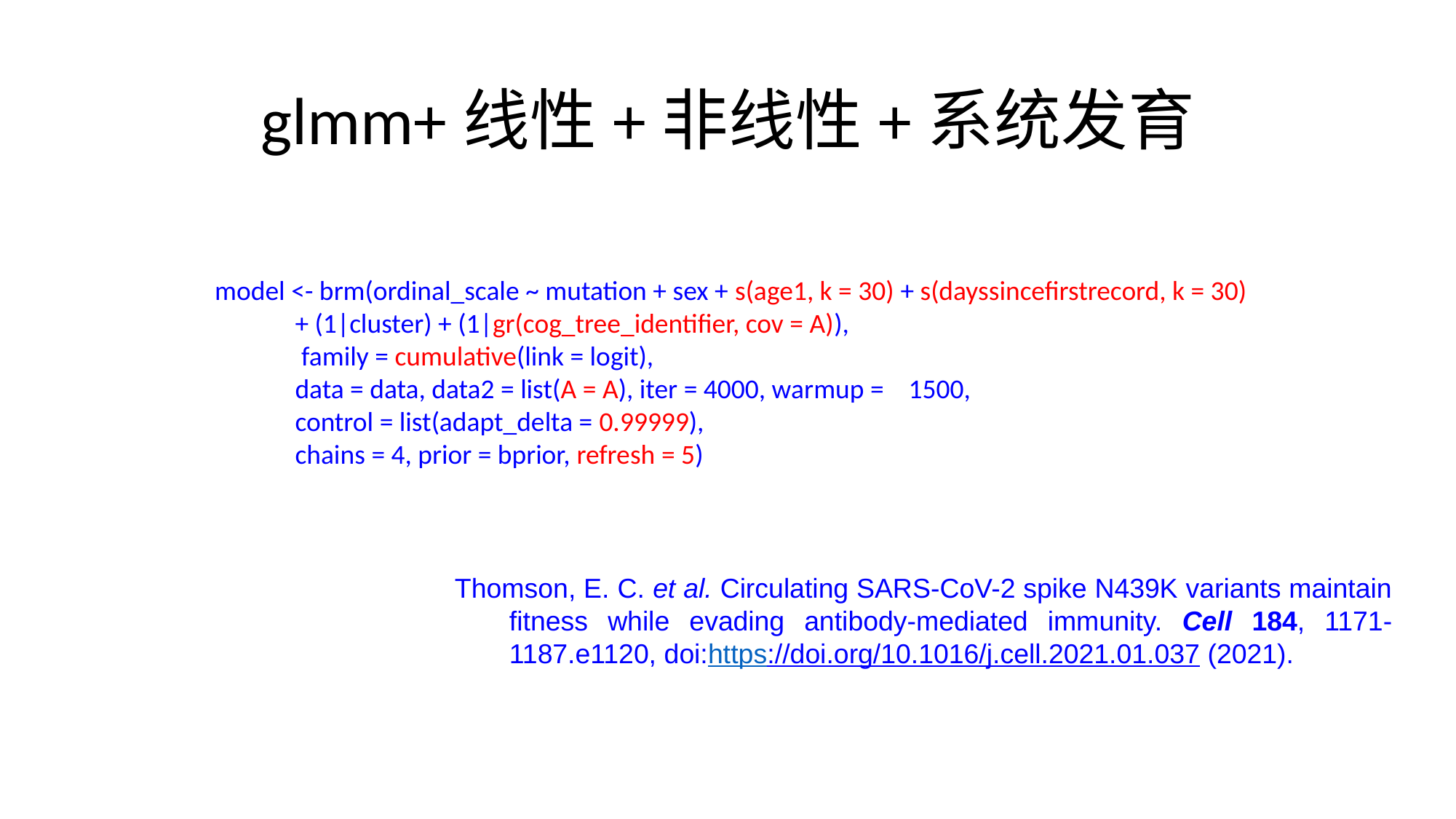

# glmm+线性+非线性+系统发育
model <- brm(ordinal_scale ~ mutation + sex + s(age1, k = 30) + s(dayssincefirstrecord, k = 30)
             + (1|cluster) + (1|gr(cog_tree_identifier, cov = A)),
              family = cumulative(link = logit),
             data = data, data2 = list(A = A), iter = 4000, warmup =    1500,
             control = list(adapt_delta = 0.99999),
             chains = 4, prior = bprior, refresh = 5)
Thomson, E. C. et al. Circulating SARS-CoV-2 spike N439K variants maintain fitness while evading antibody-mediated immunity. Cell 184, 1171-1187.e1120, doi:https://doi.org/10.1016/j.cell.2021.01.037 (2021).